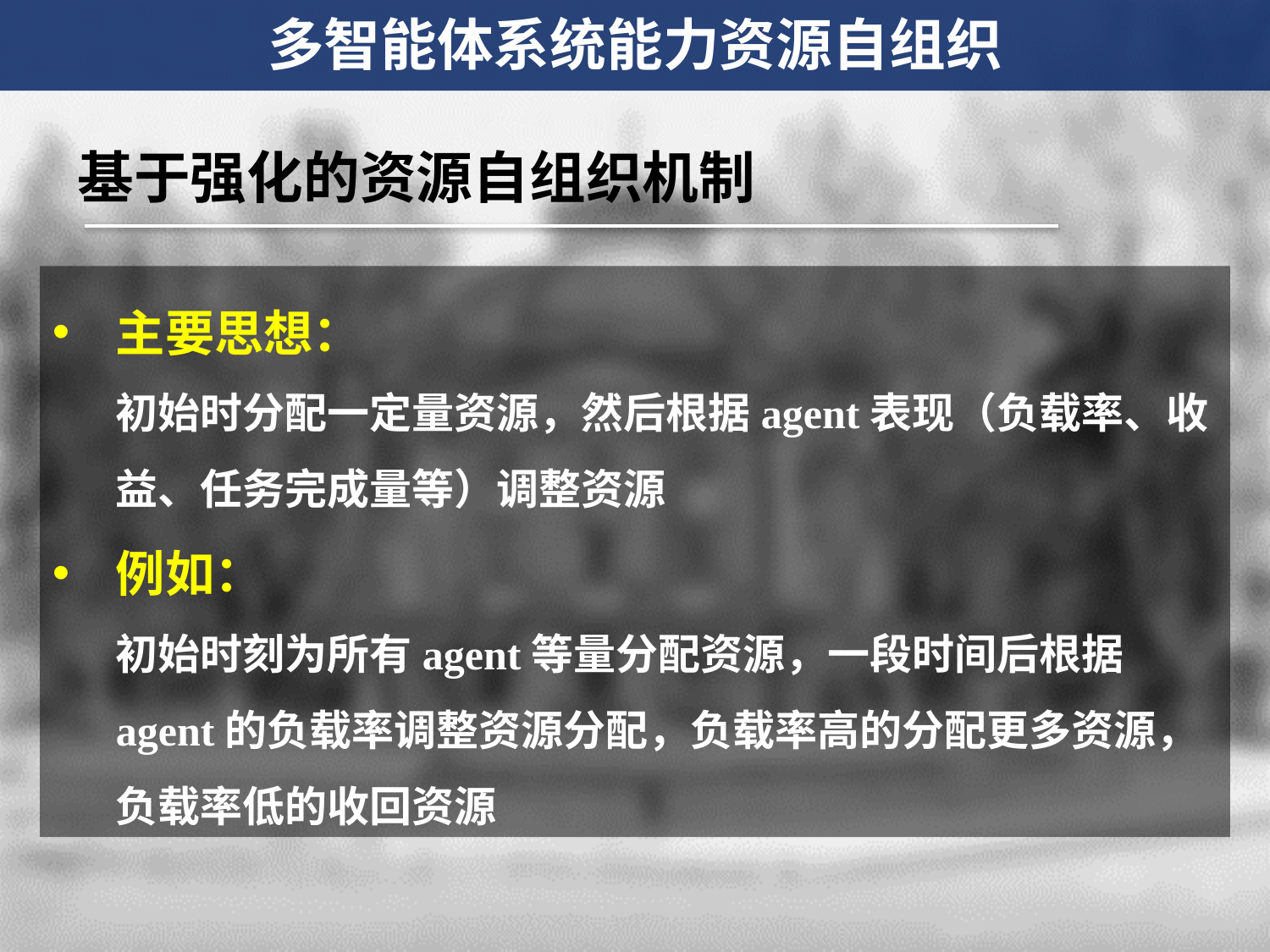

多智能体系统能力资源自组织
基于强化的资源自组织机制
主要思想：
初始时分配一定量资源，然后根据agent表现（负载率、收益、任务完成量等）调整资源
例如：
初始时刻为所有agent等量分配资源，一段时间后根据agent的负载率调整资源分配，负载率高的分配更多资源，负载率低的收回资源